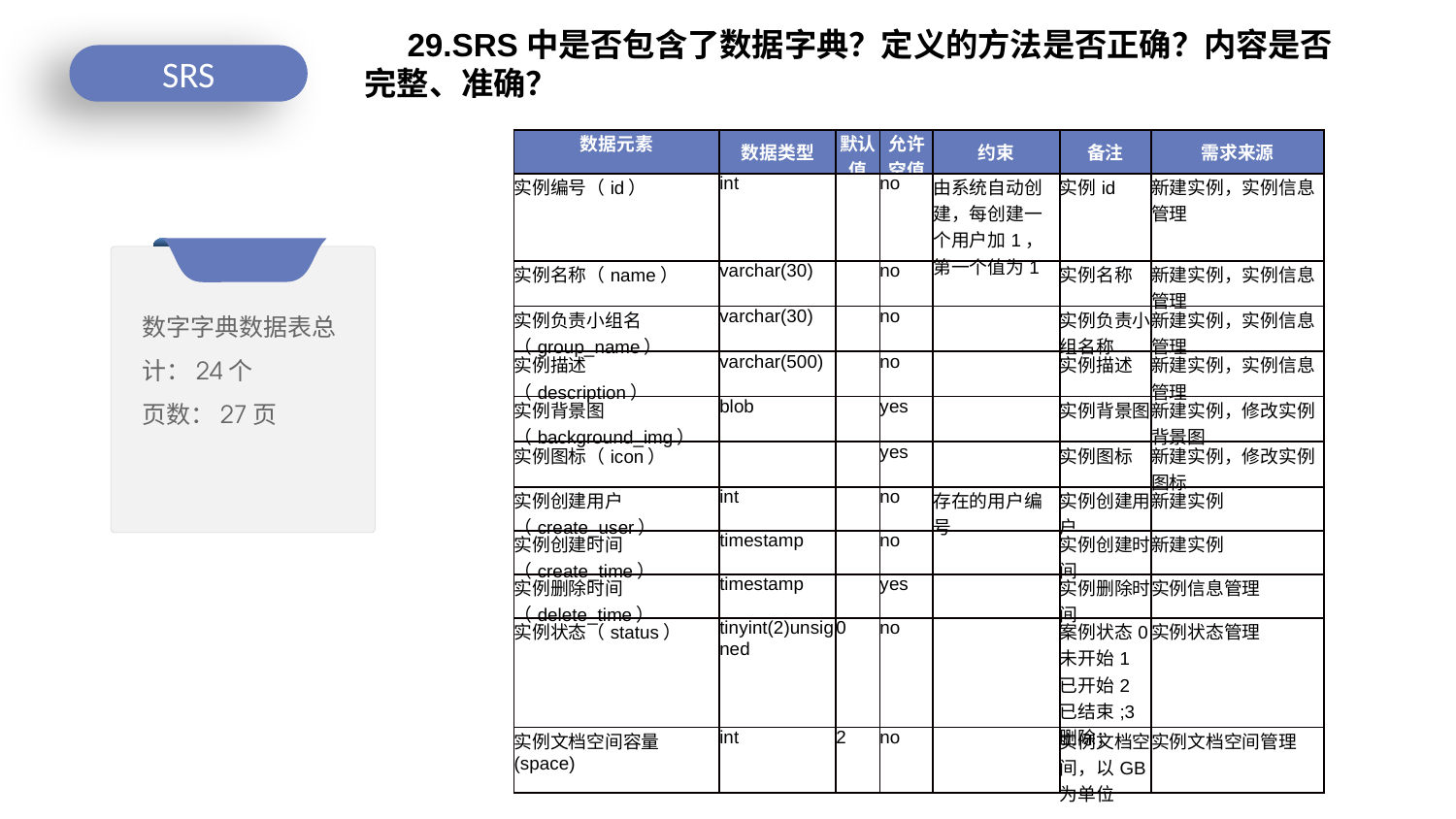

表格 9实例数据表-instance
29.SRS中是否包含了数据字典？定义的方法是否正确？内容是否完整、准确？
SRS
| 数据元素 | 数据类型 | 默认值 | 允许空值 | 约束 | 备注 | 需求来源 |
| --- | --- | --- | --- | --- | --- | --- |
| 实例编号（id） | int |  | no | 由系统自动创建，每创建一个用户加1，第一个值为1 | 实例id | 新建实例，实例信息管理 |
| 实例名称（name） | varchar(30) |  | no |  | 实例名称 | 新建实例，实例信息管理 |
| 实例负责小组名（group\_name） | varchar(30) |  | no |  | 实例负责小组名称 | 新建实例，实例信息管理 |
| 实例描述（description） | varchar(500) |  | no |  | 实例描述 | 新建实例，实例信息管理 |
| 实例背景图（background\_img） | blob |  | yes |  | 实例背景图 | 新建实例，修改实例背景图 |
| 实例图标（icon） |  |  | yes |  | 实例图标 | 新建实例，修改实例图标 |
| 实例创建用户（create\_user） | int |  | no | 存在的用户编号 | 实例创建用户 | 新建实例 |
| 实例创建时间（create\_time） | timestamp |  | no |  | 实例创建时间 | 新建实例 |
| 实例删除时间（delete\_time） | timestamp |  | yes |  | 实例删除时间 | 实例信息管理 |
| 实例状态（status） | tinyint(2)unsigned | 0 | no |  | 案例状态0 未开始1 已开始2 已结束;3 删除； | 实例状态管理 |
| 实例文档空间容量(space) | int | 2 | no |  | 实例文档空间，以GB为单位 | 实例文档空间管理 |

数字字典数据表总计：24个
页数：27页